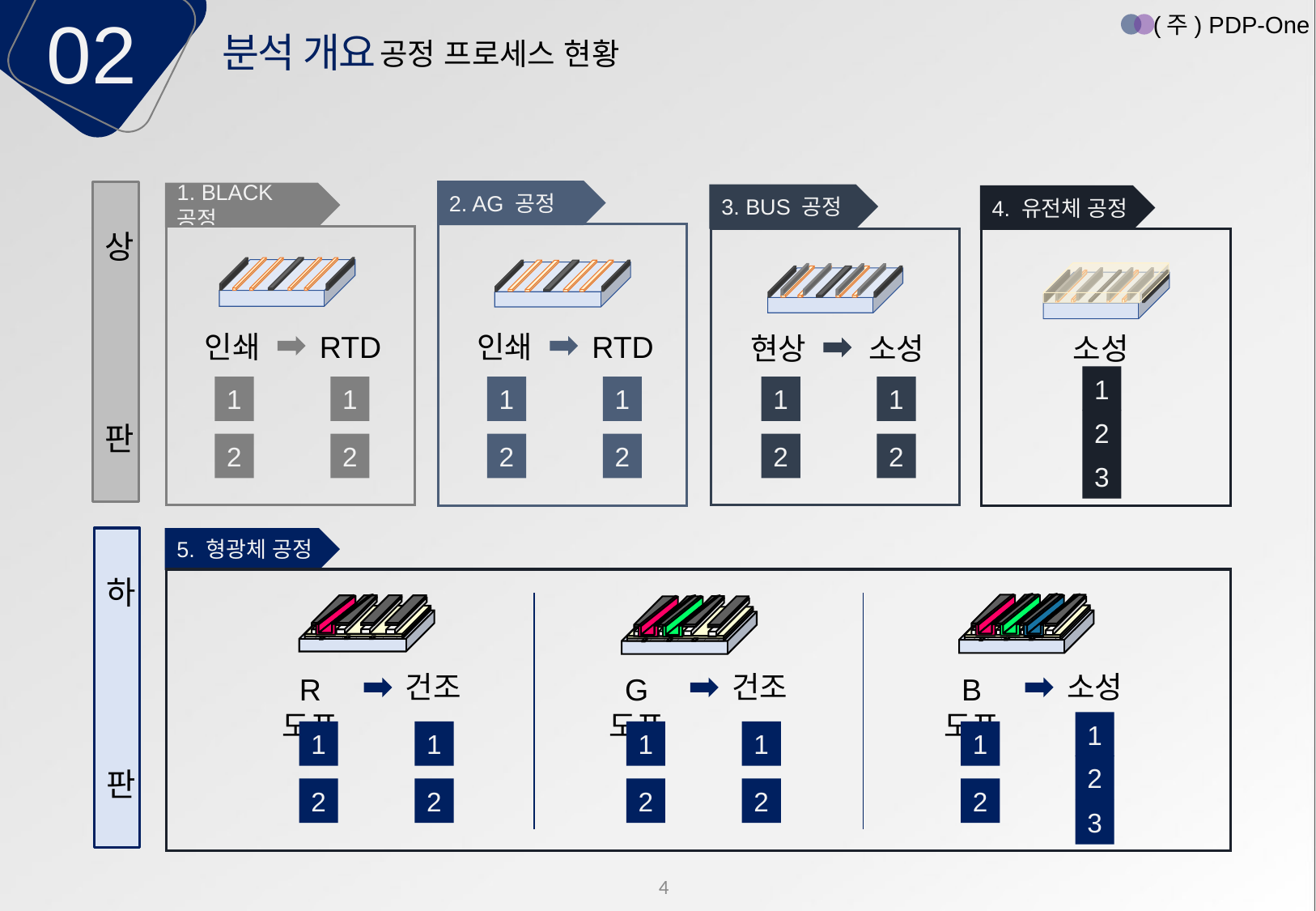

02
(주) PDP-One

분석 개요
공정 프로세스 현황
2. AG 공정

상

판

1. BLACK 공정
3. BUS 공정
4. 유전체 공정

인쇄
RTD
인쇄
RTD
소성
현상
소성

1
2
3
1
1
1
1
1
1
2
2
2
2
2
2

하

판

5. 형광체 공정

건조
건조
소성
R 도포
G 도포
B 도포

1
2
3
1
1
1
1
1
2
2
2
2
2
4